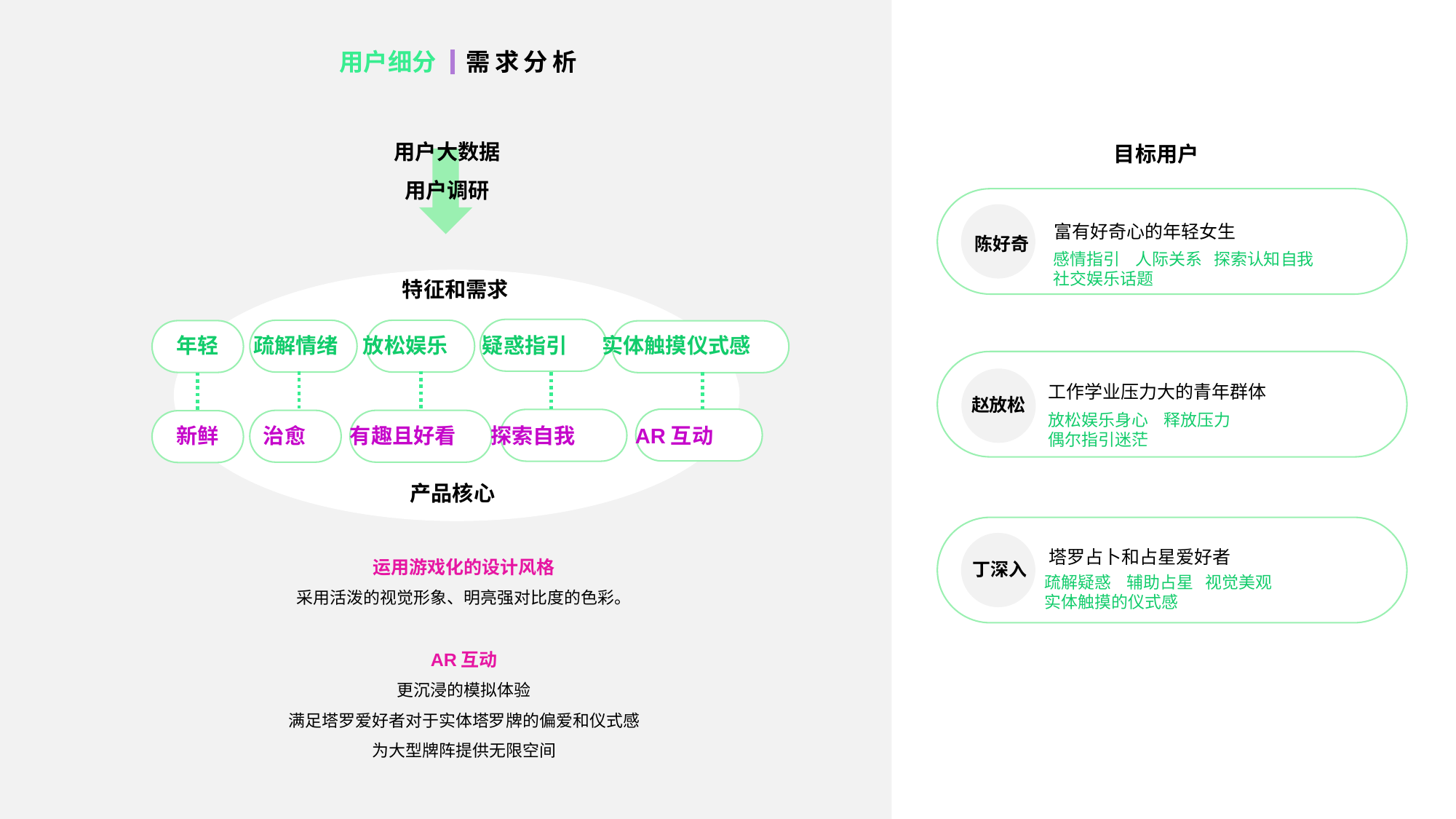

用户细分
需求分析
用户大数据
用户调研
目标用户

富有好奇心的年轻女生
陈好奇
感情指引    人际关系   探索认知自我
社交娱乐话题

特征和需求

年轻       疏解情绪     放松娱乐       疑惑指引       实体触摸仪式感

工作学业压力大的青年群体
赵放松
放松娱乐身心    释放压力
偶尔指引迷茫

新鲜         治愈         有趣且好看       探索自我           AR互动
产品核心

运用游戏化的设计风格
采用活泼的视觉形象、明亮强对比度的色彩。

AR互动
更沉浸的模拟体验
满足塔罗爱好者对于实体塔罗牌的偏爱和仪式感
为大型牌阵提供无限空间

塔罗占卜和占星爱好者
丁深入
疏解疑惑    辅助占星   视觉美观
实体触摸的仪式感